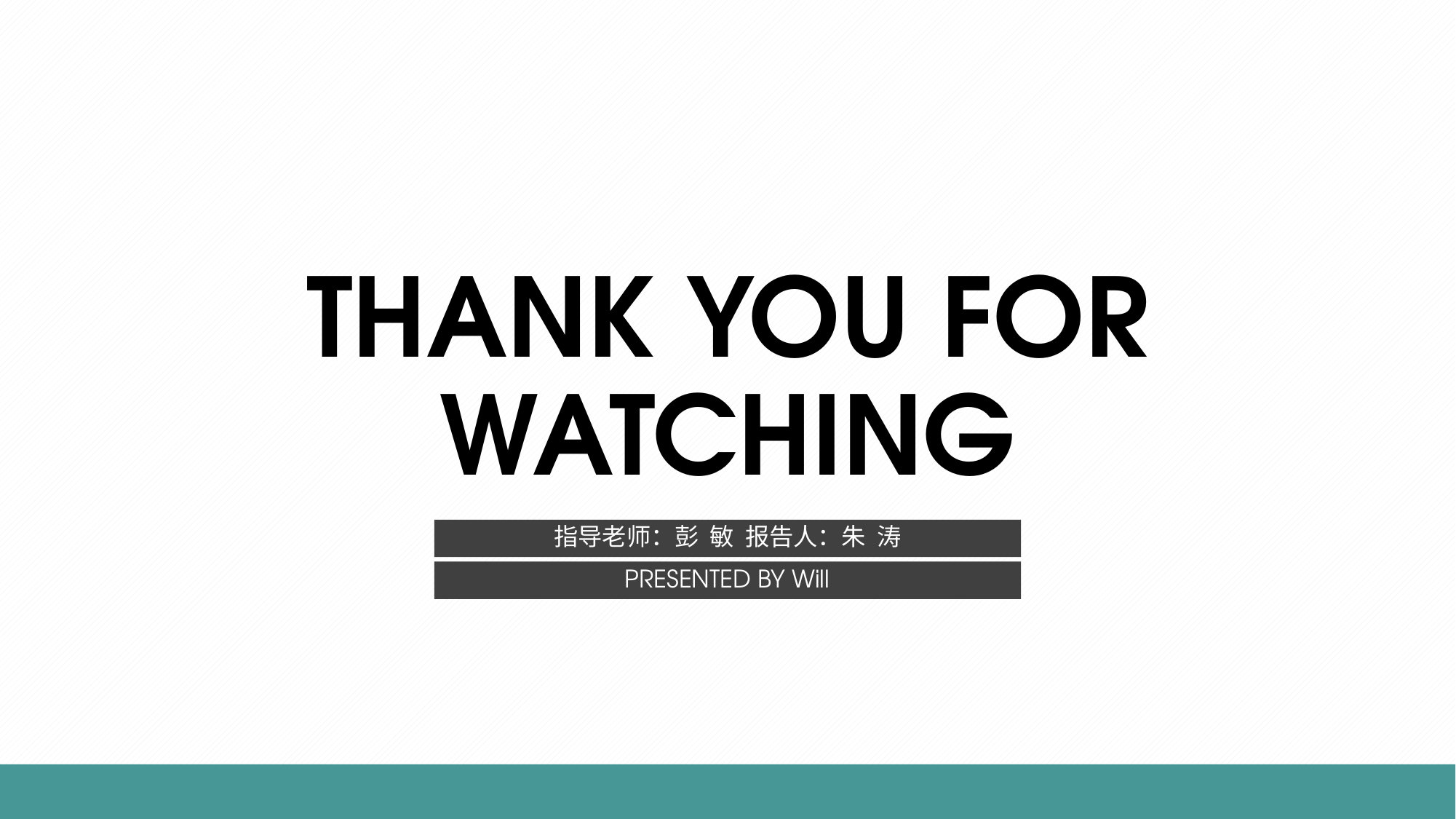

THANK YOU FOR WATCHING
指导老师：彭  敏  报告人：朱  涛

PRESENTED BY Will